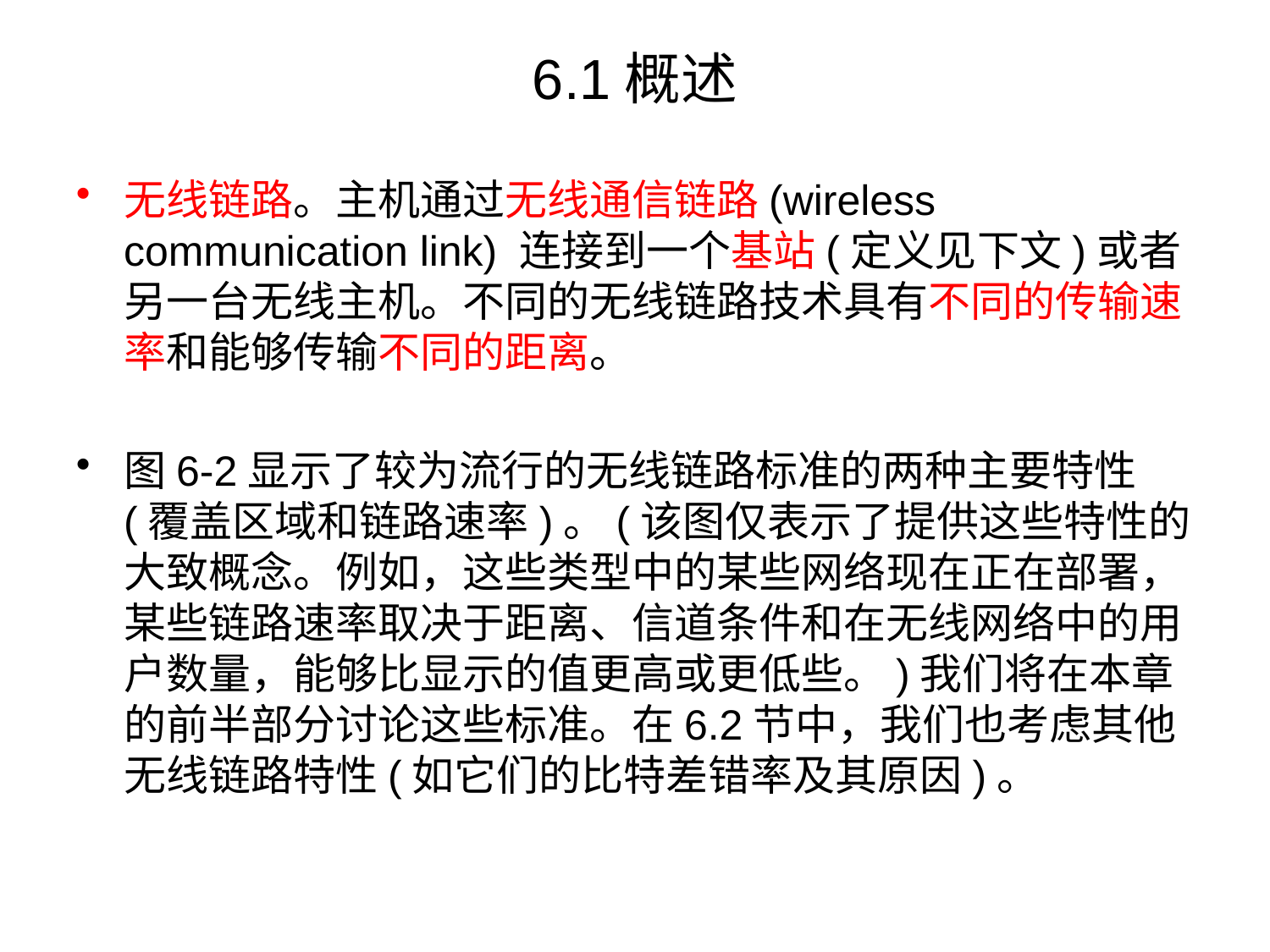

# 6.1概述
无线链路。主机通过无线通信链路(wireless communication link) 连接到一个基站(定义见下文)或者另一台无线主机。不同的无线链路技术具有不同的传输速率和能够传输不同的距离。

图6-2显示了较为流行的无线链路标准的两种主要特性(覆盖区域和链路速率)。(该图仅表示了提供这些特性的大致概念。例如，这些类型中的某些网络现在正在部署，某些链路速率取决于距离、信道条件和在无线网络中的用户数量，能够比显示的值更高或更低些。)我们将在本章的前半部分讨论这些标准。在6.2节中，我们也考虑其他无线链路特性(如它们的比特差错率及其原因)。